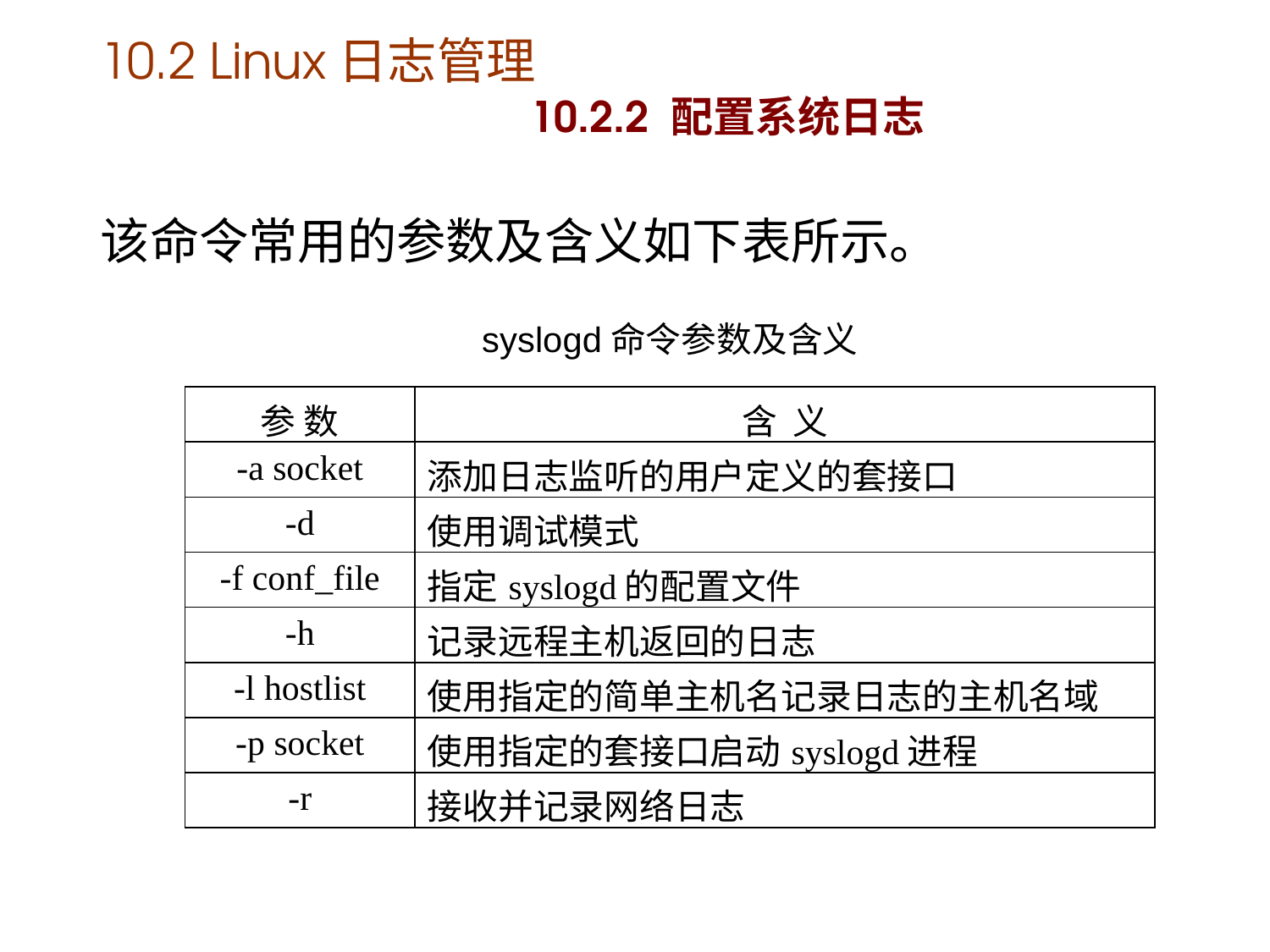

# 10.2 Linux日志管理 10.2.2 配置系统日志
该命令常用的参数及含义如下表所示。
syslogd命令参数及含义
| 参 数 | 含 义 |
| --- | --- |
| -a socket | 添加日志监听的用户定义的套接口 |
| -d | 使用调试模式 |
| -f conf\_file | 指定syslogd的配置文件 |
| -h | 记录远程主机返回的日志 |
| -l hostlist | 使用指定的简单主机名记录日志的主机名域 |
| -p socket | 使用指定的套接口启动syslogd进程 |
| -r | 接收并记录网络日志 |